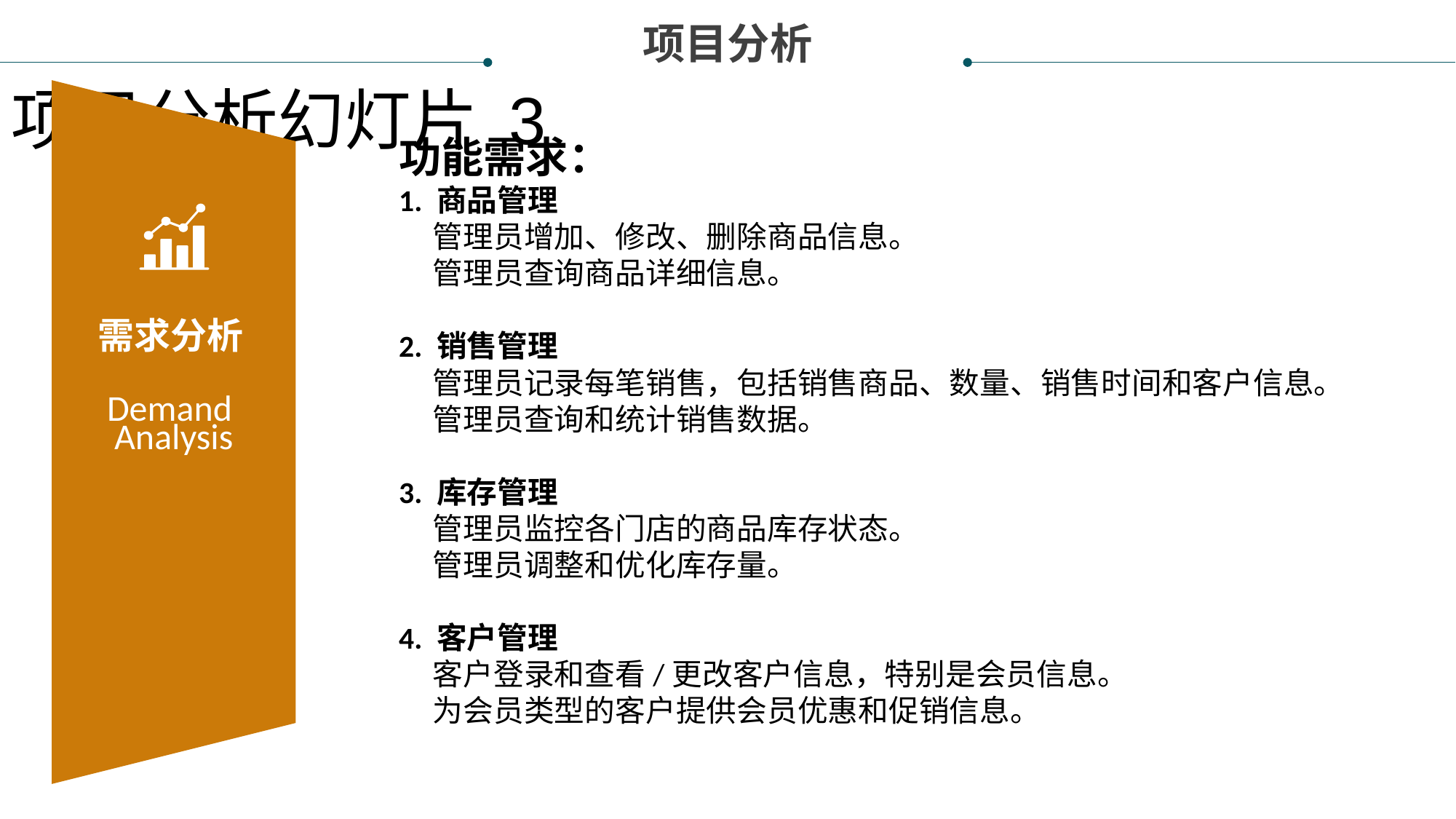

项目分析
项目分析幻灯片 3

需求分析
Demand
Analysis
功能需求：
1. 商品管理
    管理员增加、修改、删除商品信息。
    管理员查询商品详细信息。

2. 销售管理
    管理员记录每笔销售，包括销售商品、数量、销售时间和客户信息。
    管理员查询和统计销售数据。

3. 库存管理
    管理员监控各门店的商品库存状态。
    管理员调整和优化库存量。

4. 客户管理
    客户登录和查看/更改客户信息，特别是会员信息。
    为会员类型的客户提供会员优惠和促销信息。